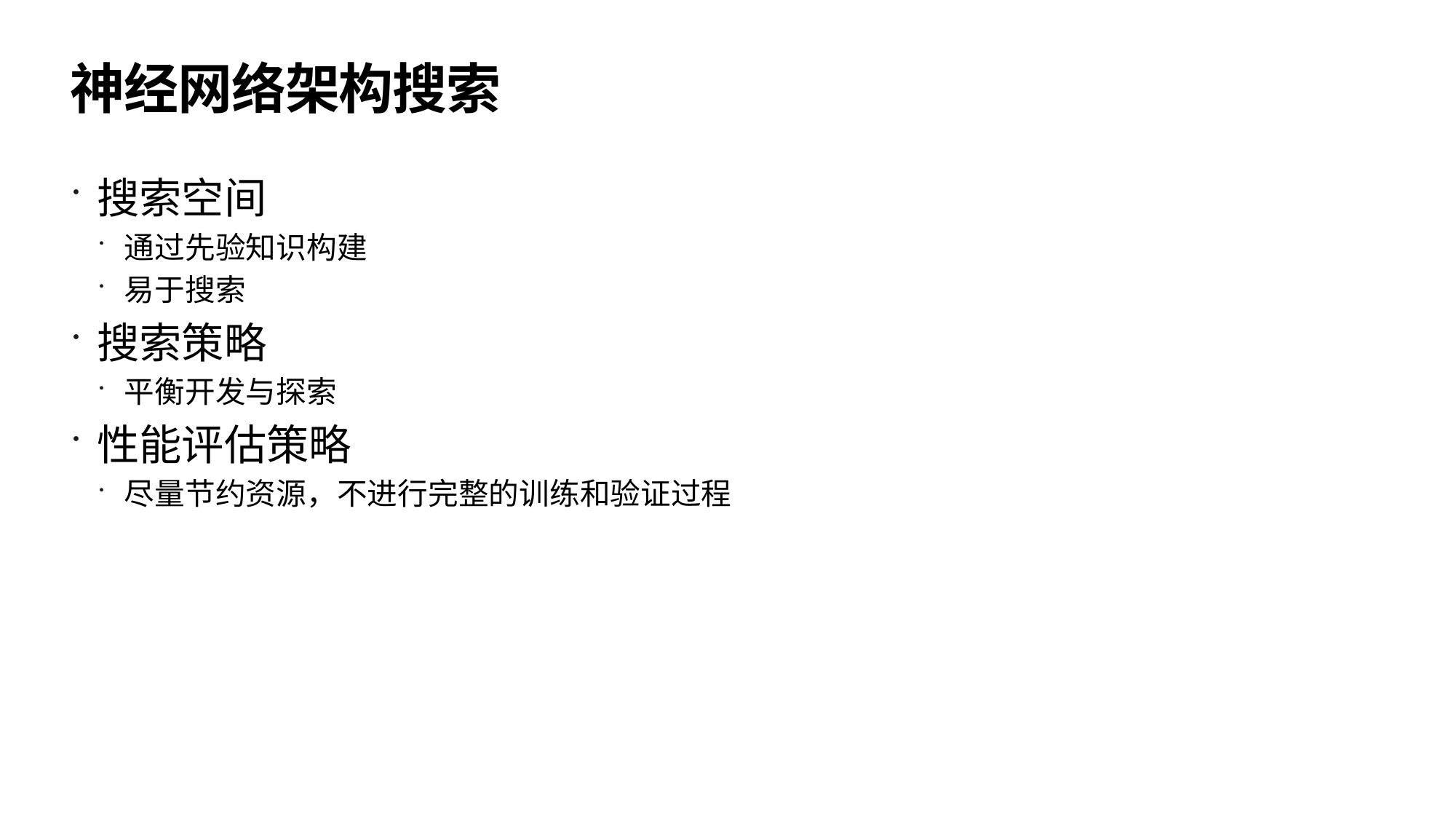

# 神经网络架构搜索
搜索空间
通过先验知识构建
易于搜索
搜索策略
平衡开发与探索
性能评估策略
尽量节约资源，不进行完整的训练和验证过程